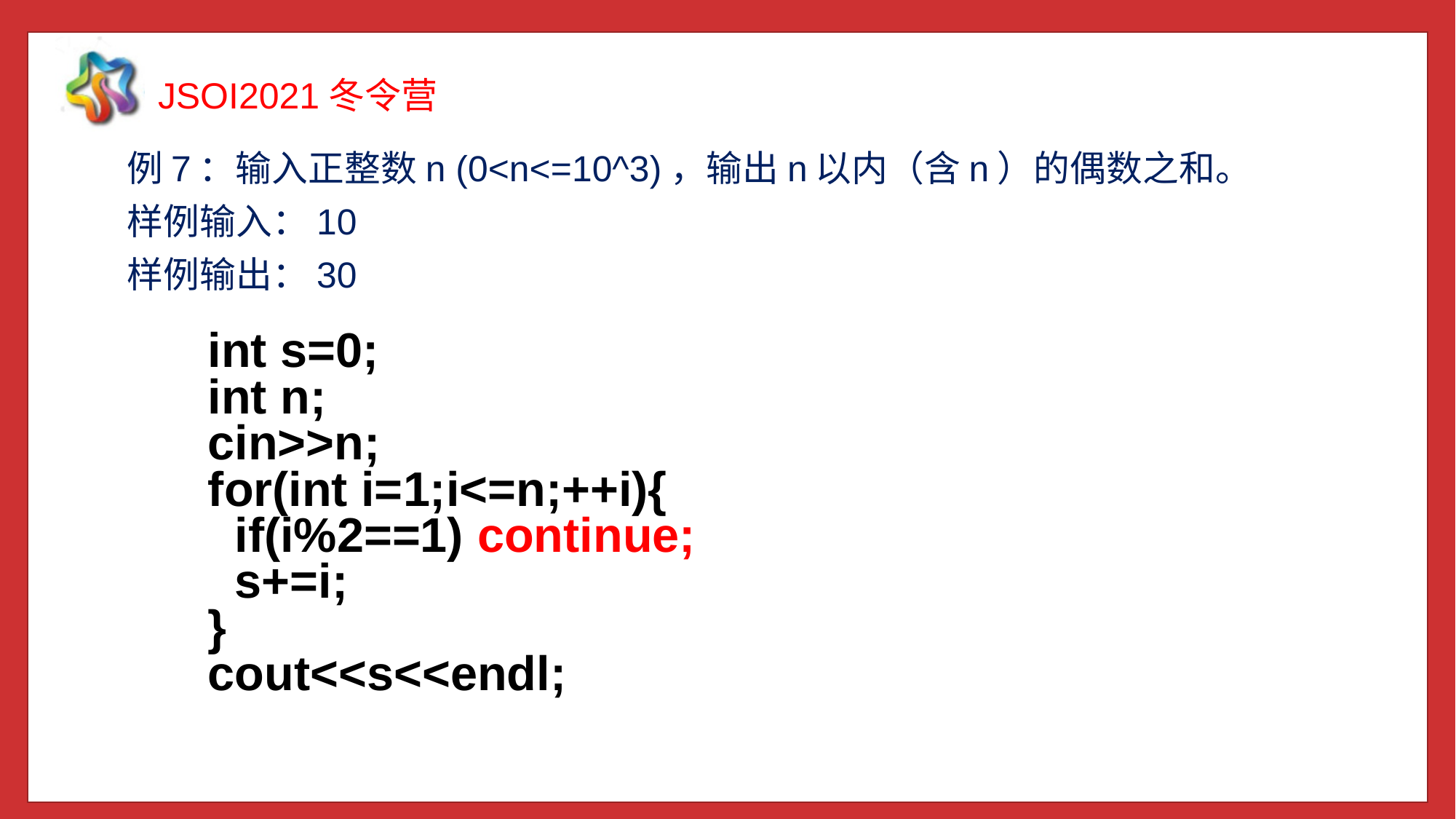

例7：输入正整数n (0<n<=10^3)，输出n以内（含n）的偶数之和。
样例输入：10
样例输出：30
  int s=0;
  int n;
  cin>>n;
  for(int i=1;i<=n;++i){
    if(i%2==1) continue;
    s+=i;
  }
  cout<<s<<endl;